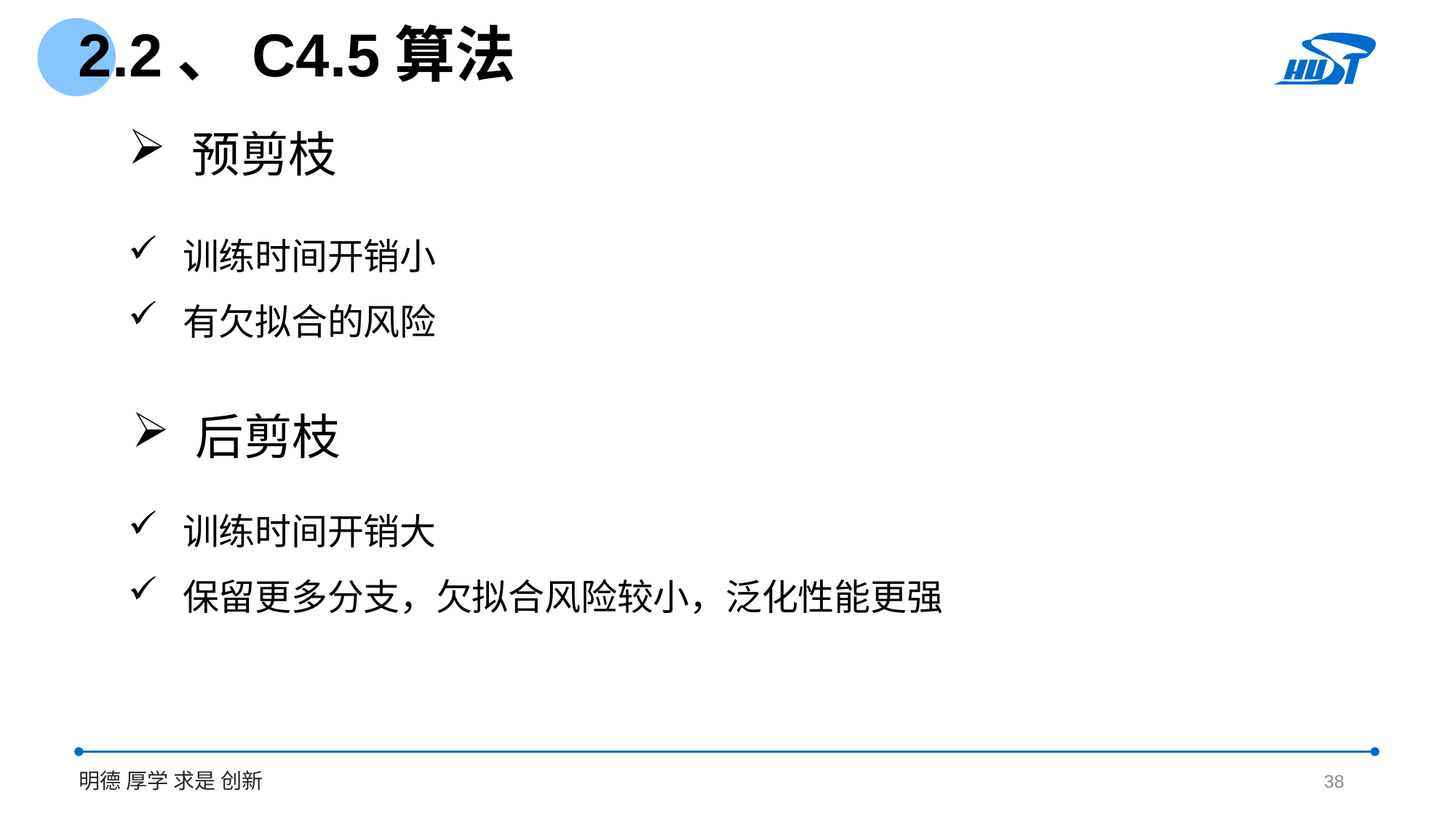

2.2、C4.5算法
 预剪枝
训练时间开销小
有欠拟合的风险
 后剪枝
训练时间开销大
保留更多分支，欠拟合风险较小，泛化性能更强
38